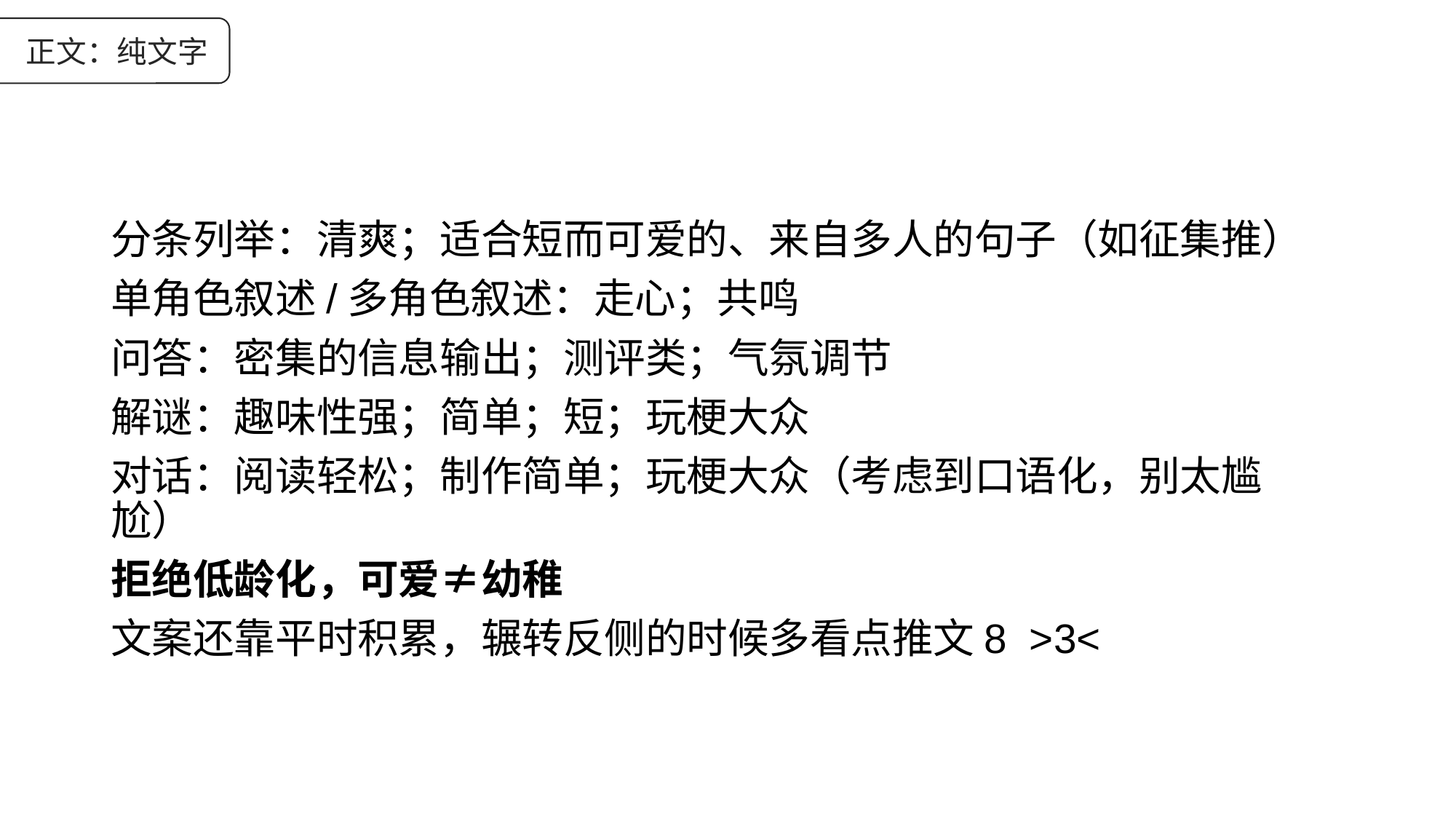

正文：纯文字

分条列举：清爽；适合短而可爱的、来自多人的句子（如征集推）
单角色叙述/多角色叙述：走心；共鸣
问答：密集的信息输出；测评类；气氛调节
解谜：趣味性强；简单；短；玩梗大众
对话：阅读轻松；制作简单；玩梗大众（考虑到口语化，别太尴尬）
拒绝低龄化，可爱≠幼稚
文案还靠平时积累，辗转反侧的时候多看点推文8 ️ >3<